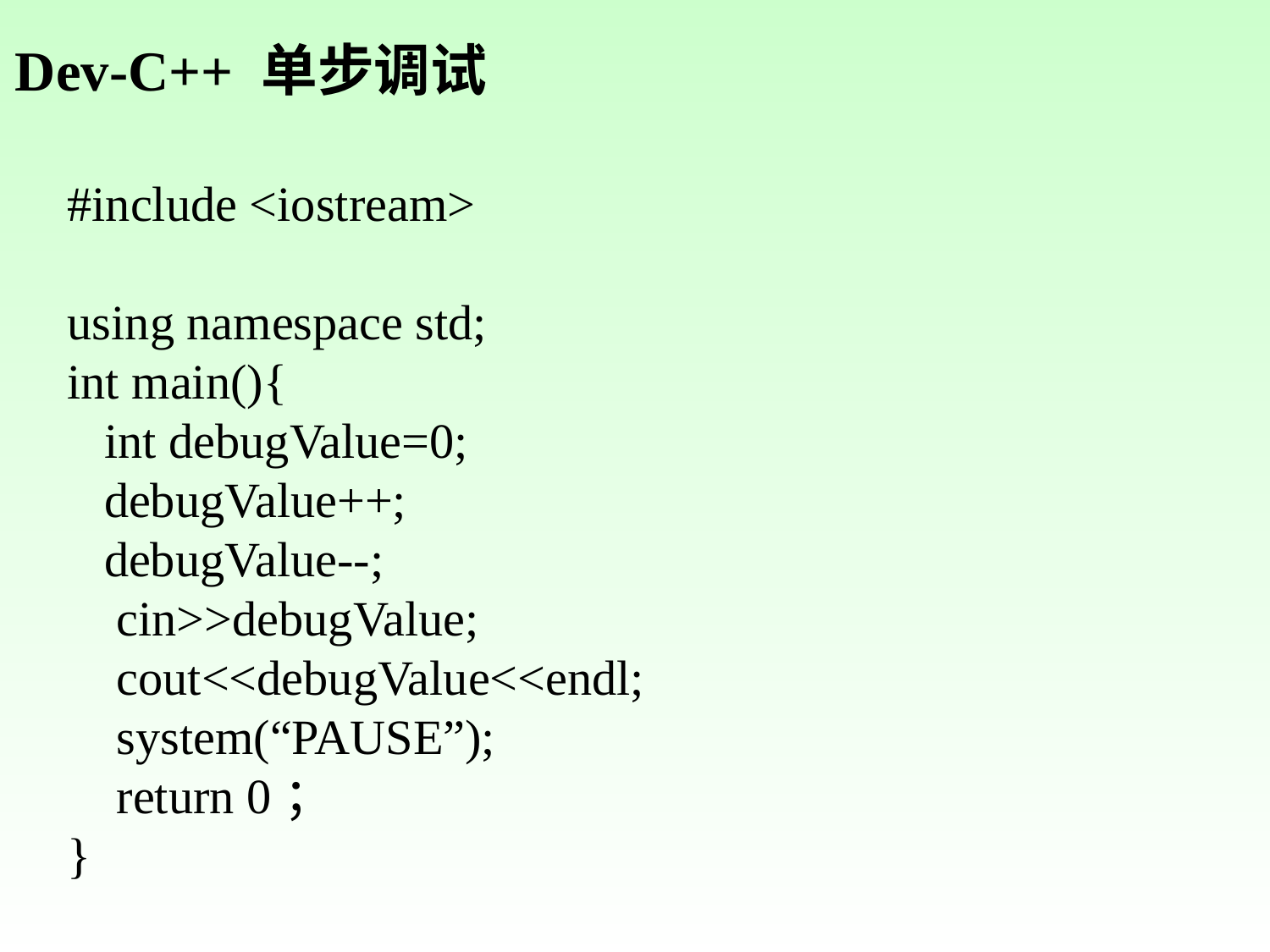

Dev-C++ 单步调试
#include <iostream>

using namespace std;
int main(){
   int debugValue=0;
   debugValue++;
   debugValue--;
    cin>>debugValue;
    cout<<debugValue<<endl;
    system(“PAUSE”);
    return 0；
}